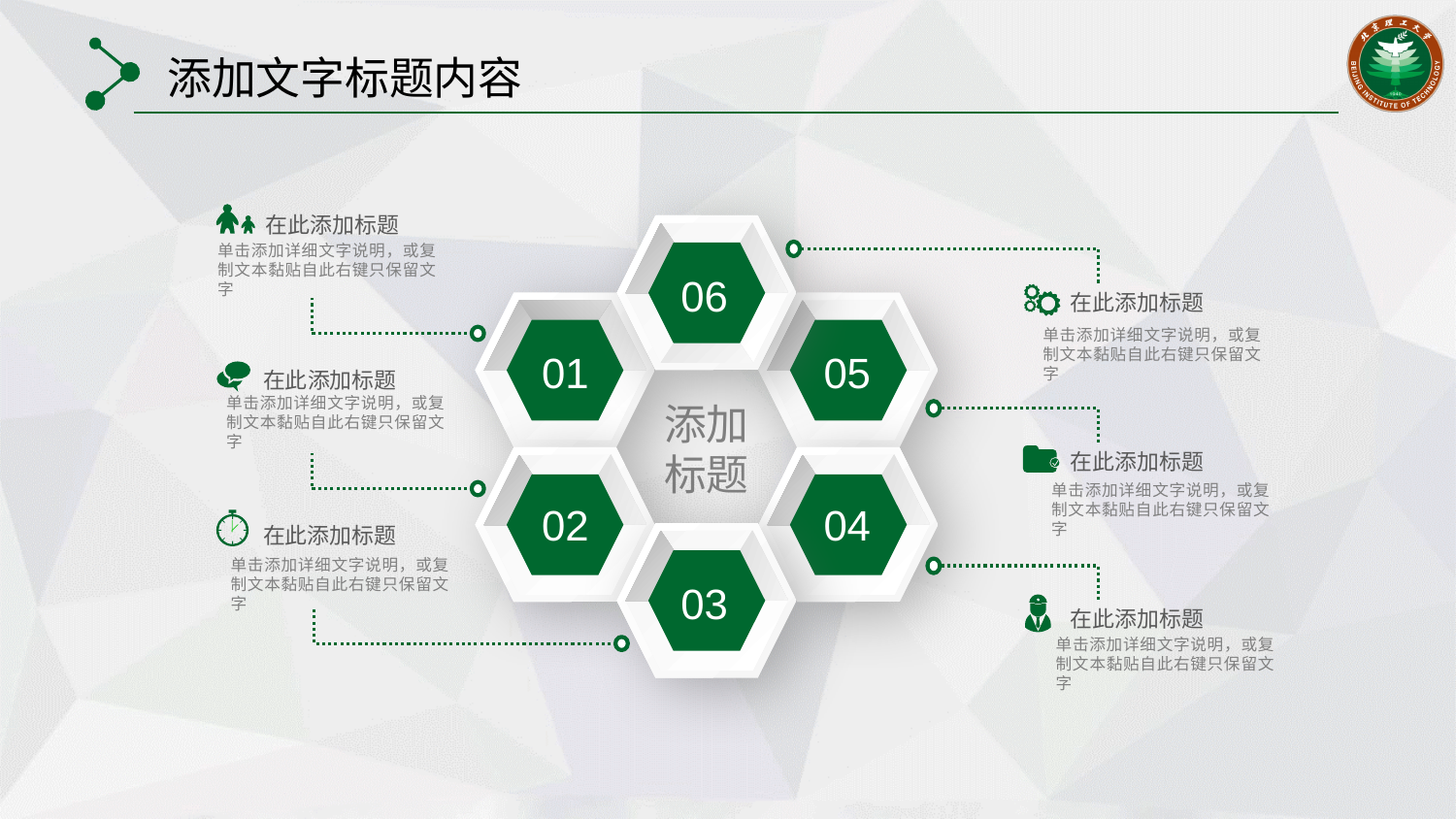

添加文字标题内容
在此添加标题

单击添加详细文字说明，或复制文本黏贴自此右键只保留文字

06
在此添加标题

单击添加详细文字说明，或复制文本黏贴自此右键只保留文字

01

05
在此添加标题

单击添加详细文字说明，或复制文本黏贴自此右键只保留文字
添加标题

在此添加标题

单击添加详细文字说明，或复制文本黏贴自此右键只保留文字

02

04

在此添加标题
单击添加详细文字说明，或复制文本黏贴自此右键只保留文字

03

在此添加标题
单击添加详细文字说明，或复制文本黏贴自此右键只保留文字